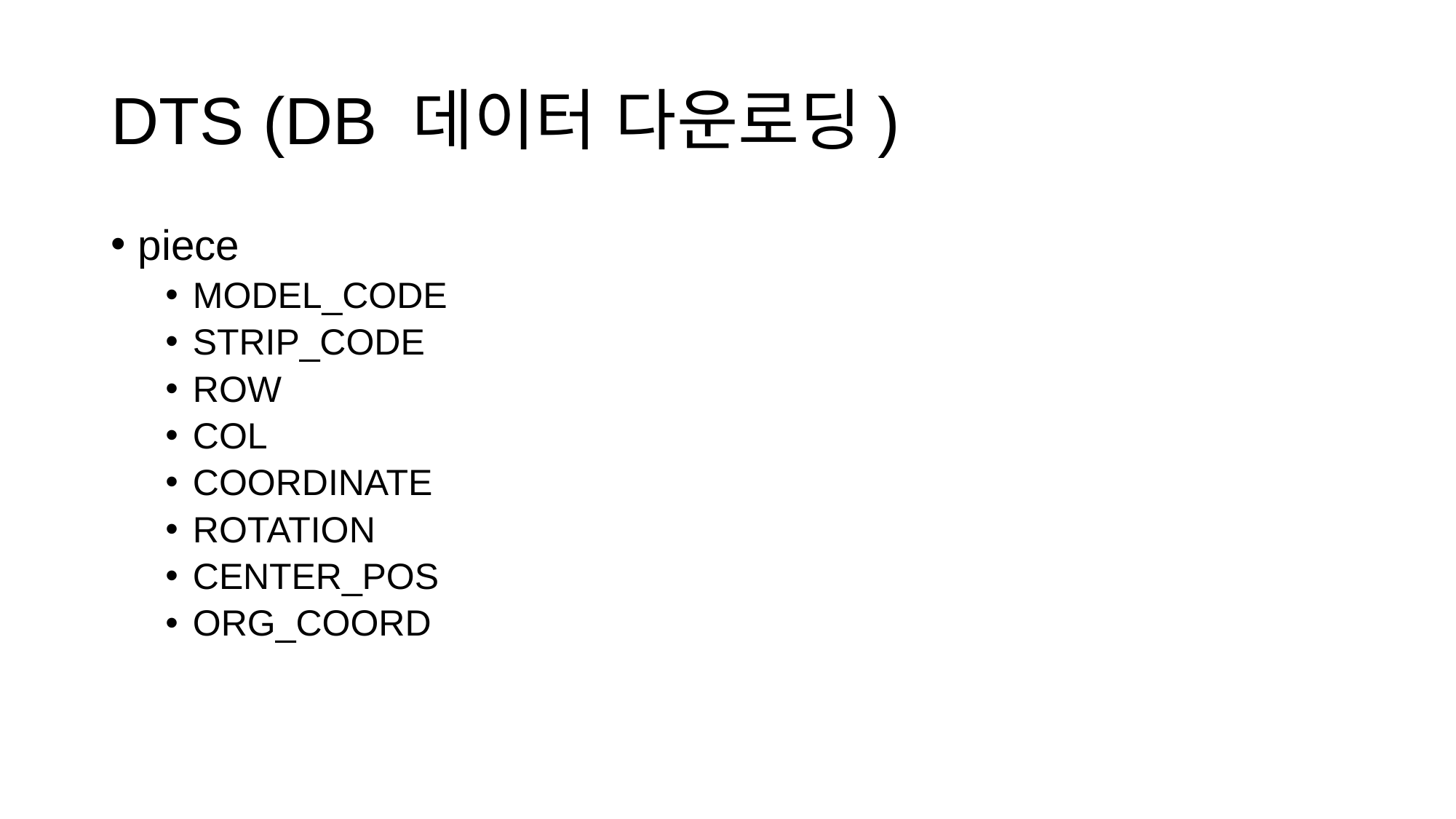

# DTS (DB 데이터 다운로딩)
piece
MODEL_CODE
STRIP_CODE
ROW
COL
COORDINATE
ROTATION
CENTER_POS
ORG_COORD